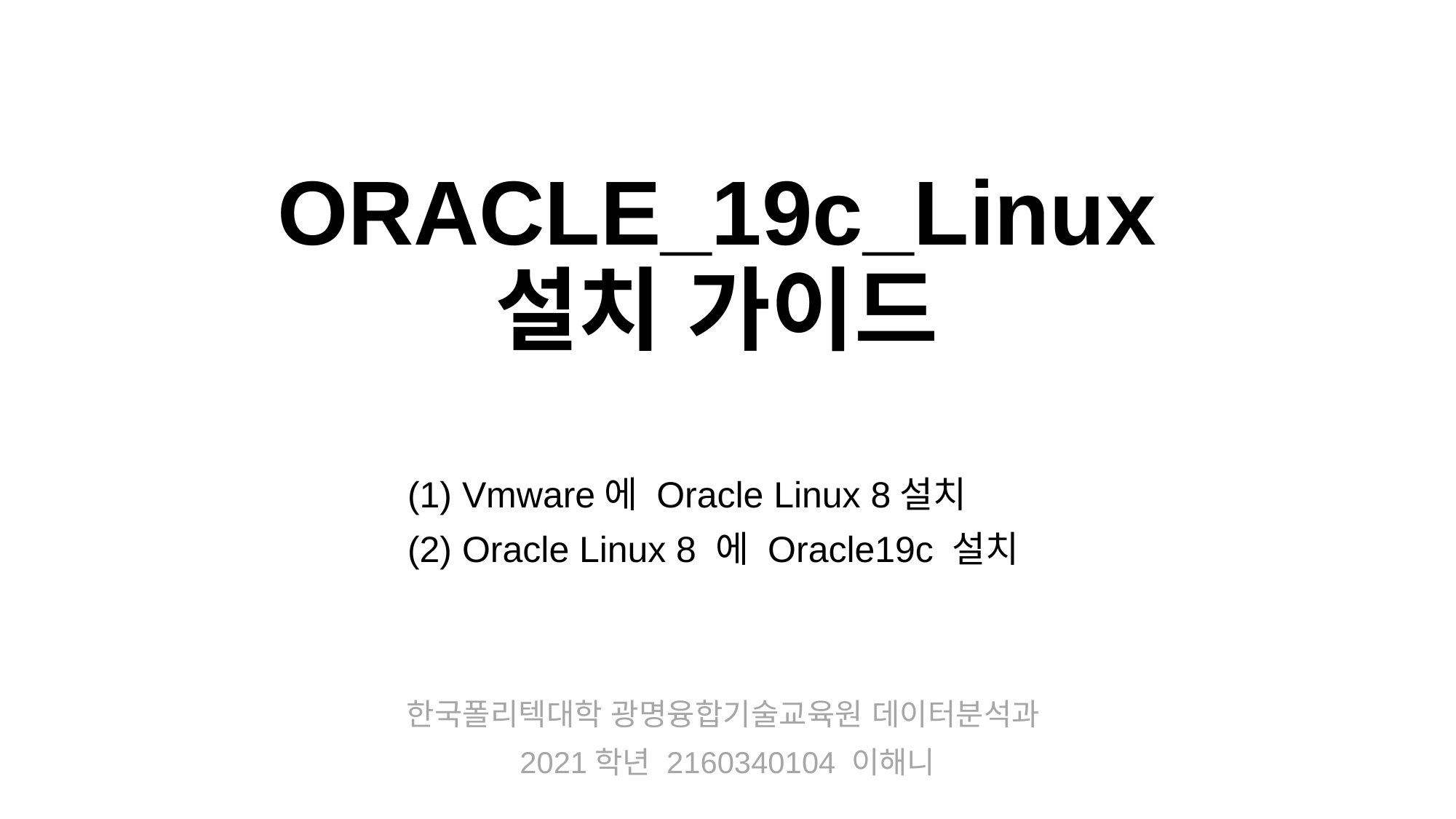

# ORACLE_19c_Linux 설치 가이드
Vmware에 Oracle Linux 8설치
Oracle Linux 8 에 Oracle19c 설치
한국폴리텍대학 광명융합기술교육원 데이터분석과
2021학년 2160340104 이해니